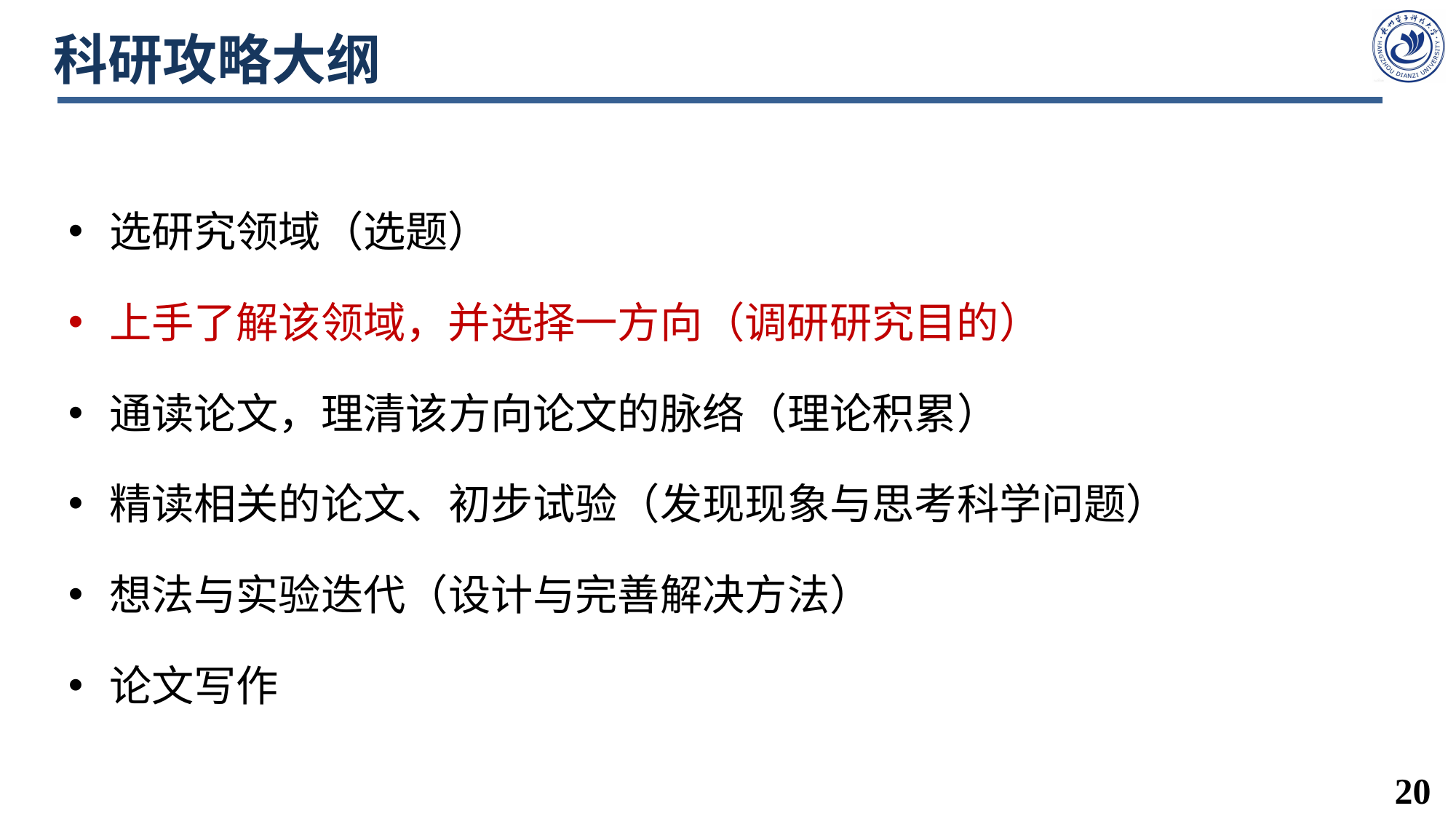

# 科研攻略大纲

选研究领域（选题）
上手了解该领域，并选择一方向（调研研究目的）
通读论文，理清该方向论文的脉络（理论积累）
精读相关的论文、初步试验（发现现象与思考科学问题）
想法与实验迭代（设计与完善解决方法）
论文写作

20